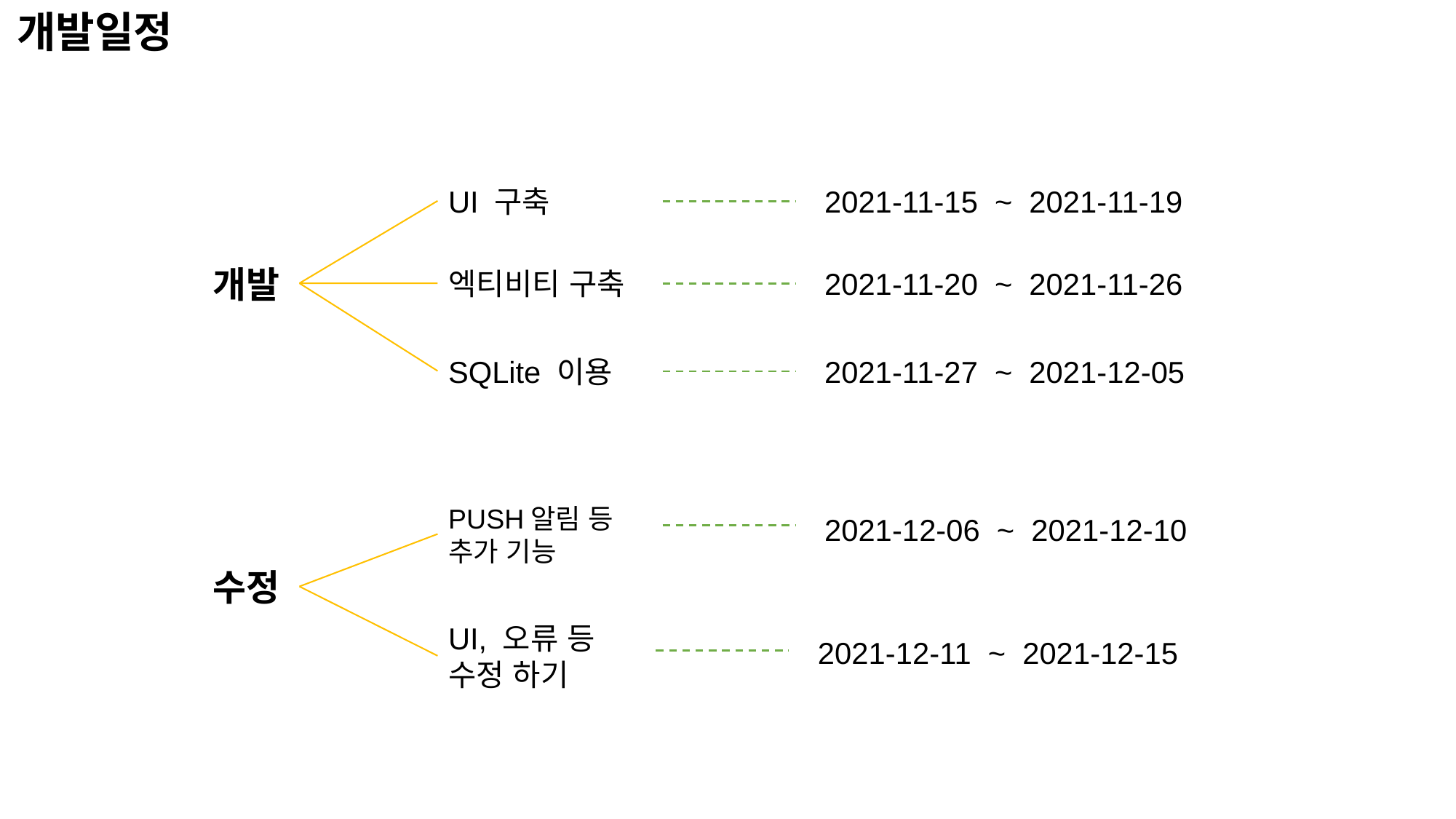

개발일정
2021-11-15  ~  2021-11-19
UI 구축
개발
2021-11-20  ~  2021-11-26
엑티비티 구축
2021-11-27  ~  2021-12-05
SQLite 이용
PUSH알림 등
추가 기능
2021-12-06  ~  2021-12-10
수정
UI, 오류 등
수정 하기
2021-12-11  ~  2021-12-15